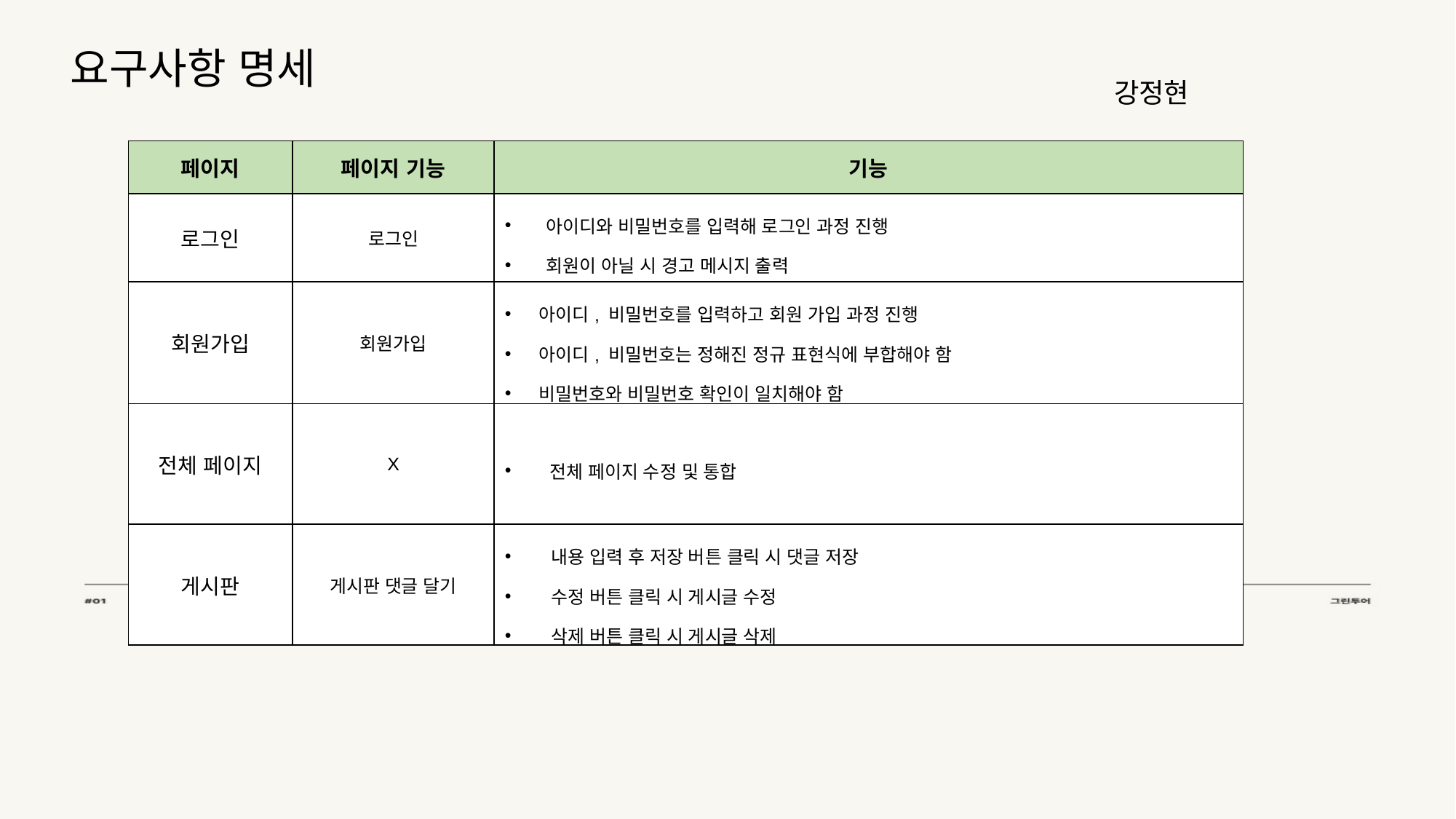

# 요구사항 명세
강정현
| 페이지 | 페이지 기능 | 기능 |
| --- | --- | --- |
| 로그인 | 로그인 | 아이디와 비밀번호를 입력해 로그인 과정 진행 회원이 아닐 시 경고 메시지 출력 |
| 회원가입 | 회원가입 | 아이디, 비밀번호를 입력하고 회원 가입 과정 진행 아이디, 비밀번호는 정해진 정규 표현식에 부합해야 함 비밀번호와 비밀번호 확인이 일치해야 함 |
| 전체 페이지 | X | 전체 페이지 수정 및 통합 |
| 게시판 | 게시판 댓글 달기 | 내용 입력 후 저장 버튼 클릭 시 댓글 저장 수정 버튼 클릭 시 게시글 수정 삭제 버튼 클릭 시 게시글 삭제 |